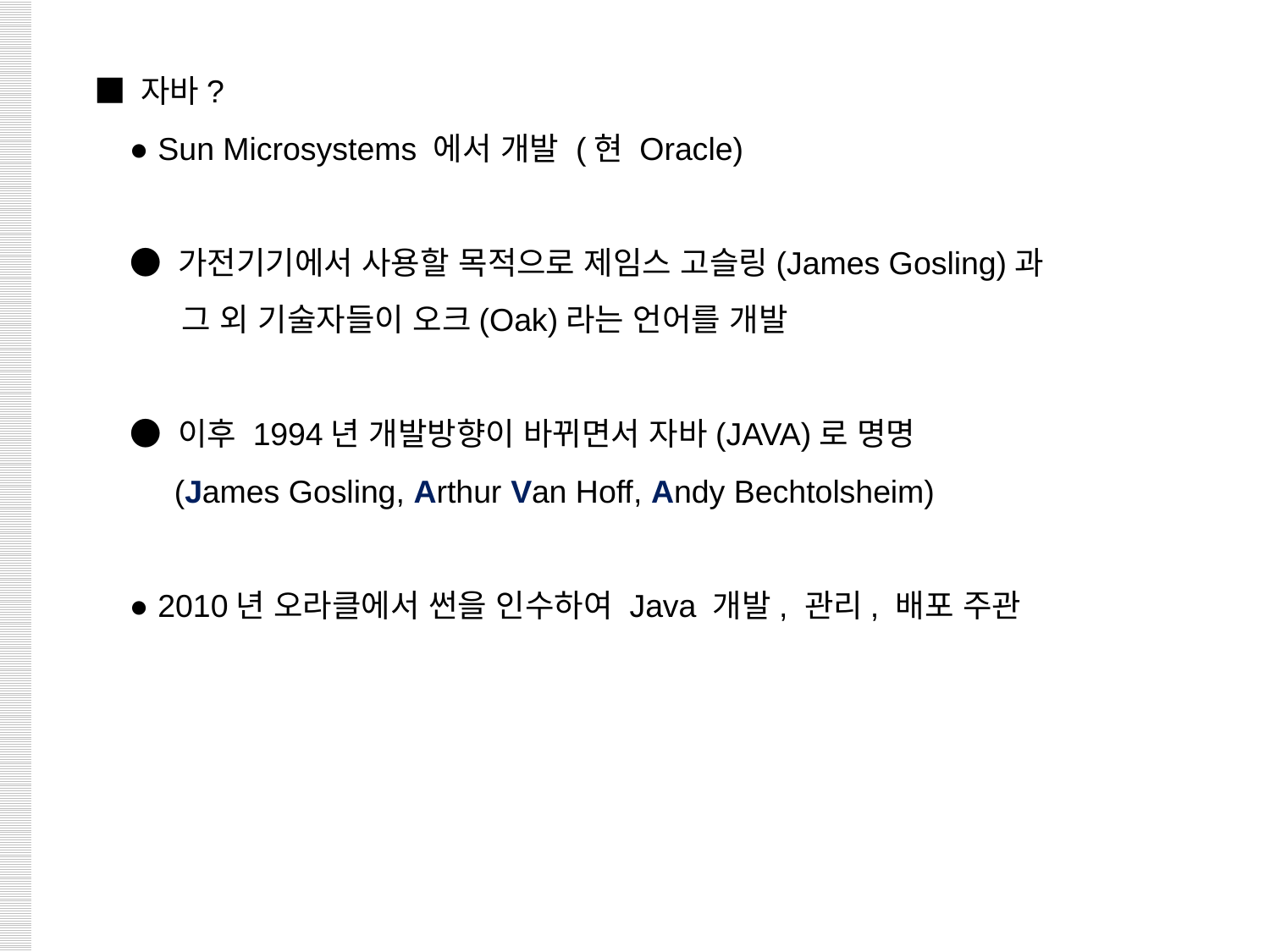

■ 자바?
    ● Sun Microsystems 에서 개발 (현 Oracle)

    ● 가전기기에서 사용할 목적으로 제임스 고슬링(James Gosling)과
         그 외 기술자들이 오크(Oak)라는 언어를 개발

    ● 이후 1994년 개발방향이 바뀌면서 자바(JAVA)로 명명
         (James Gosling, Arthur Van Hoff, Andy Bechtolsheim)

    ● 2010년 오라클에서 썬을 인수하여 Java 개발, 관리, 배포 주관